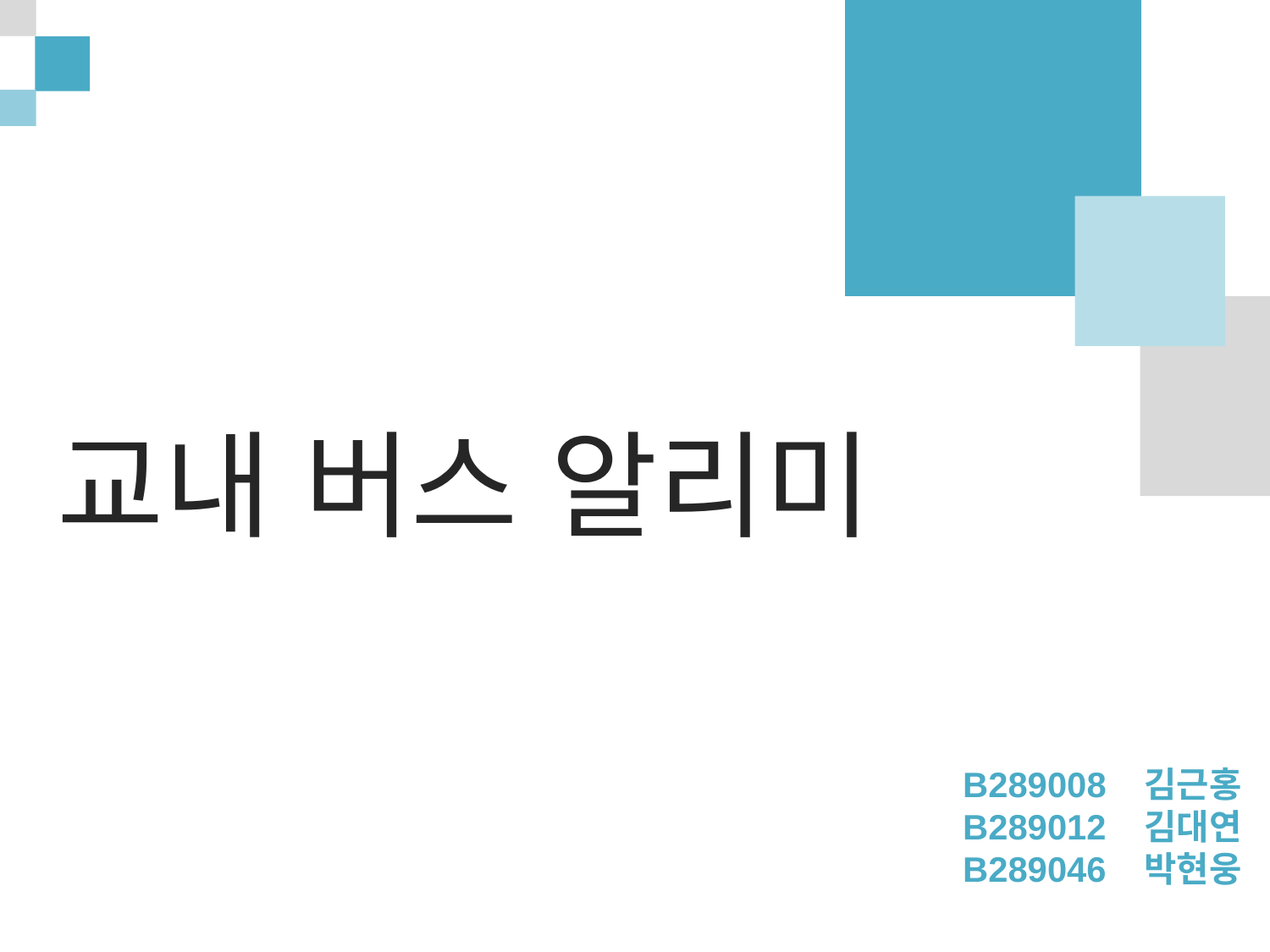

교내 버스 알리미
B289008   김근홍
B289012   김대연
B289046   박현웅